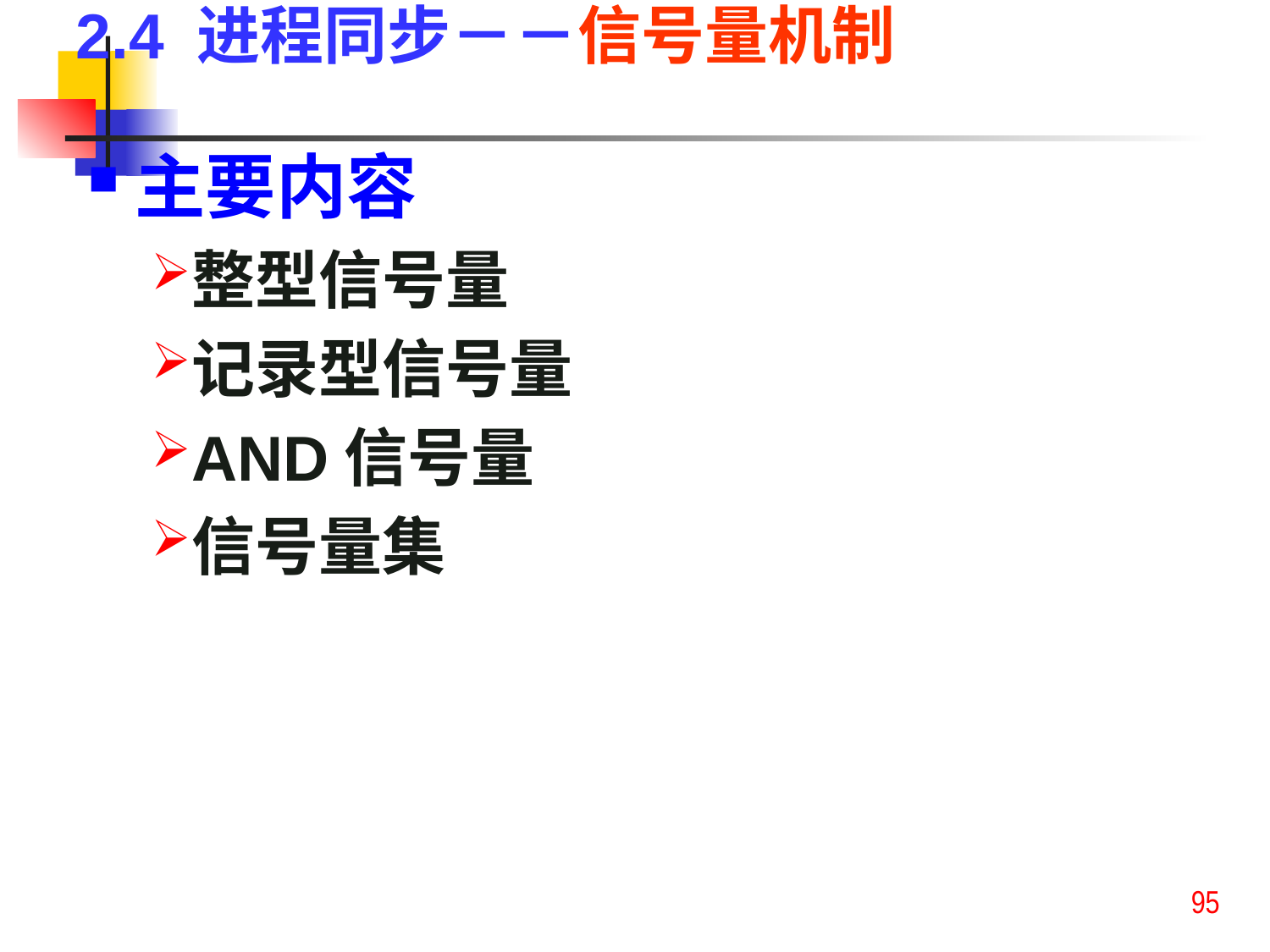

2.4 进程同步－－信号量机制
主要内容
整型信号量
记录型信号量
AND信号量
信号量集

95